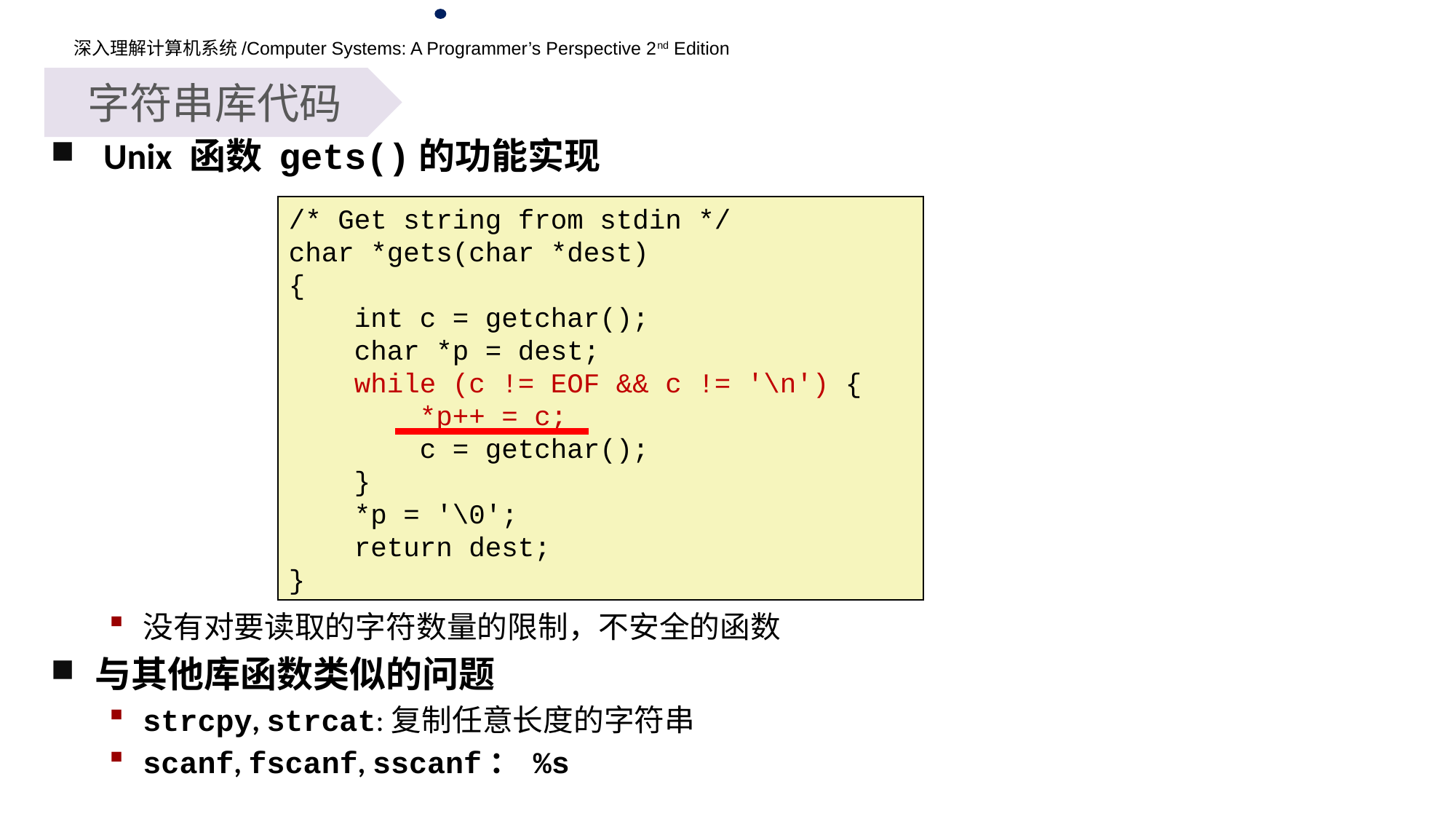

字符串库代码
 Unix 函数 gets()的功能实现

没有对要读取的字符数量的限制，不安全的函数
与其他库函数类似的问题
strcpy, strcat:复制任意长度的字符串
scanf, fscanf, sscanf： %s
/* Get string from stdin */
char *gets(char *dest)
{
    int c = getchar();
    char *p = dest;
    while (c != EOF && c != '\n') {
        *p++ = c;
        c = getchar();
    }
    *p = '\0';
    return dest;
}